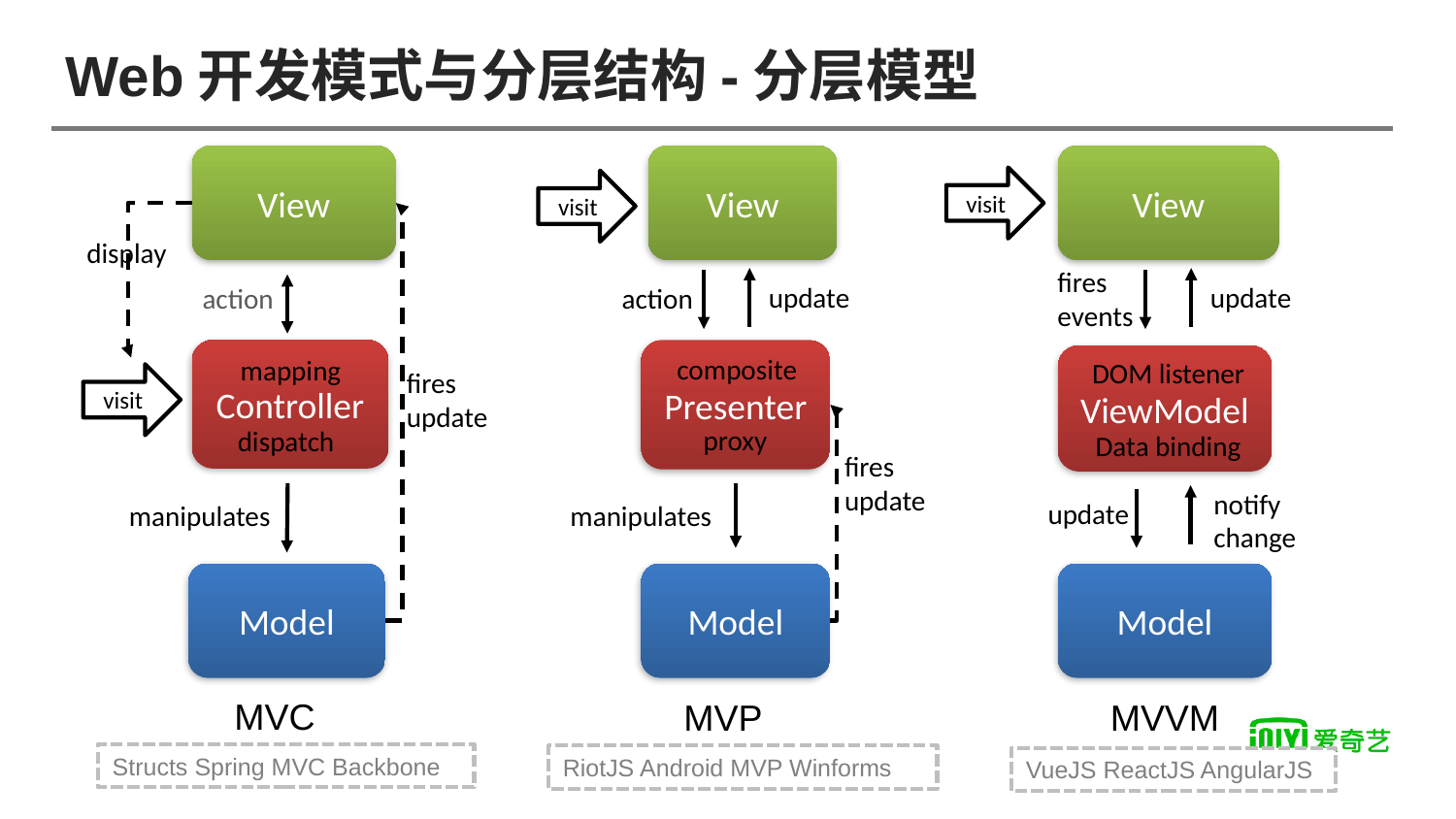

# Web开发模式与分层结构-分层模型
View
View
View
visit
visit
display
fires
events
update
update
action
action
Controller
Presenter
composite
mapping
ViewModel
DOM listener
fires
update
visit
proxy
dispatch
Data binding
fires
update
notify
change
update
manipulates
manipulates
Model
Model
Model
MVC
MVVM
MVP
Structs Spring MVC Backbone
RiotJS Android MVP Winforms
VueJS ReactJS AngularJS